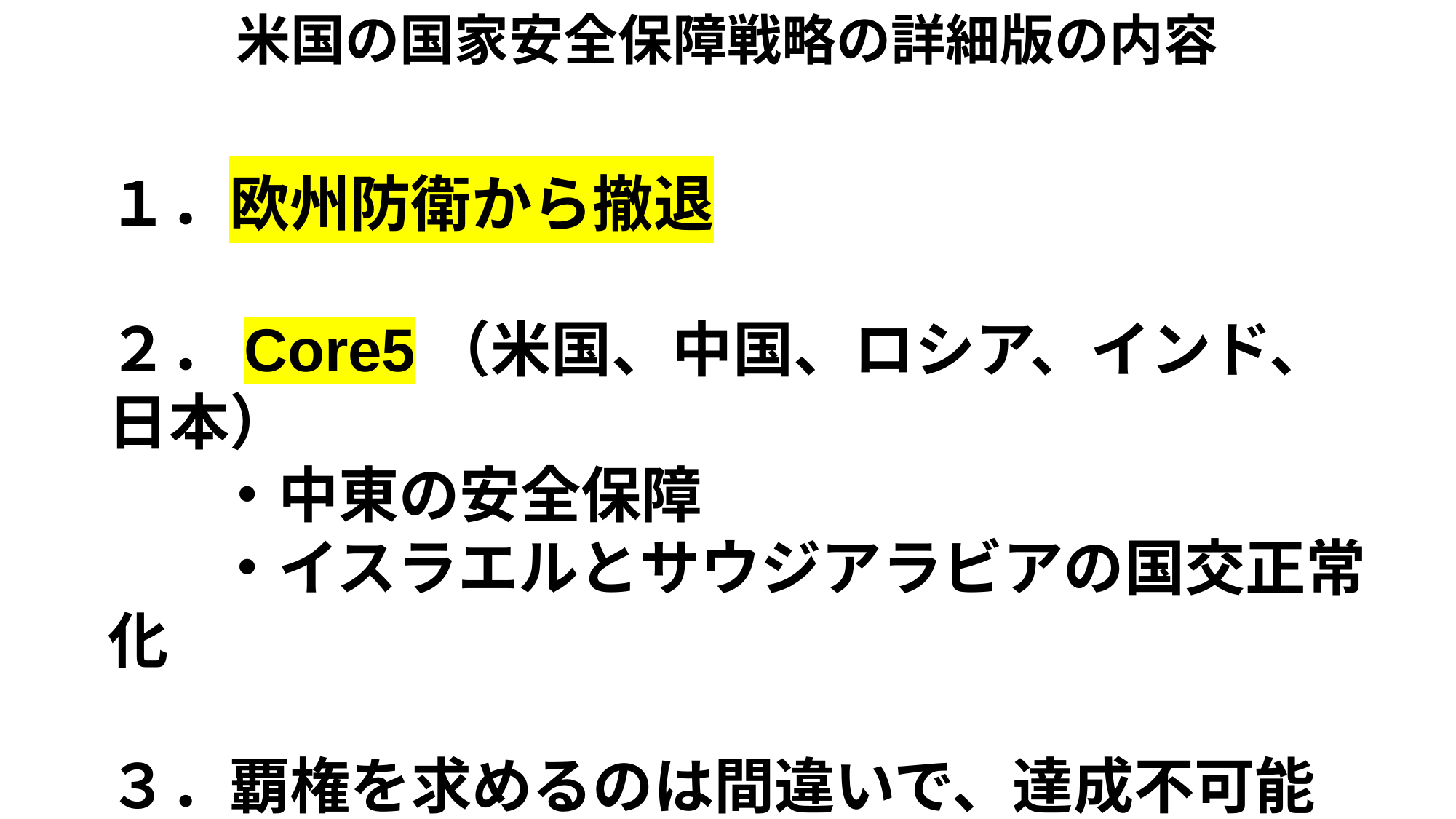

米国の国家安全保障戦略の詳細版の内容
１．欧州防衛から撤退

２．Core5（米国、中国、ロシア、インド、日本）
	・中東の安全保障
	・イスラエルとサウジアラビアの国交正常化

３．覇権を求めるのは間違いで、達成不可能